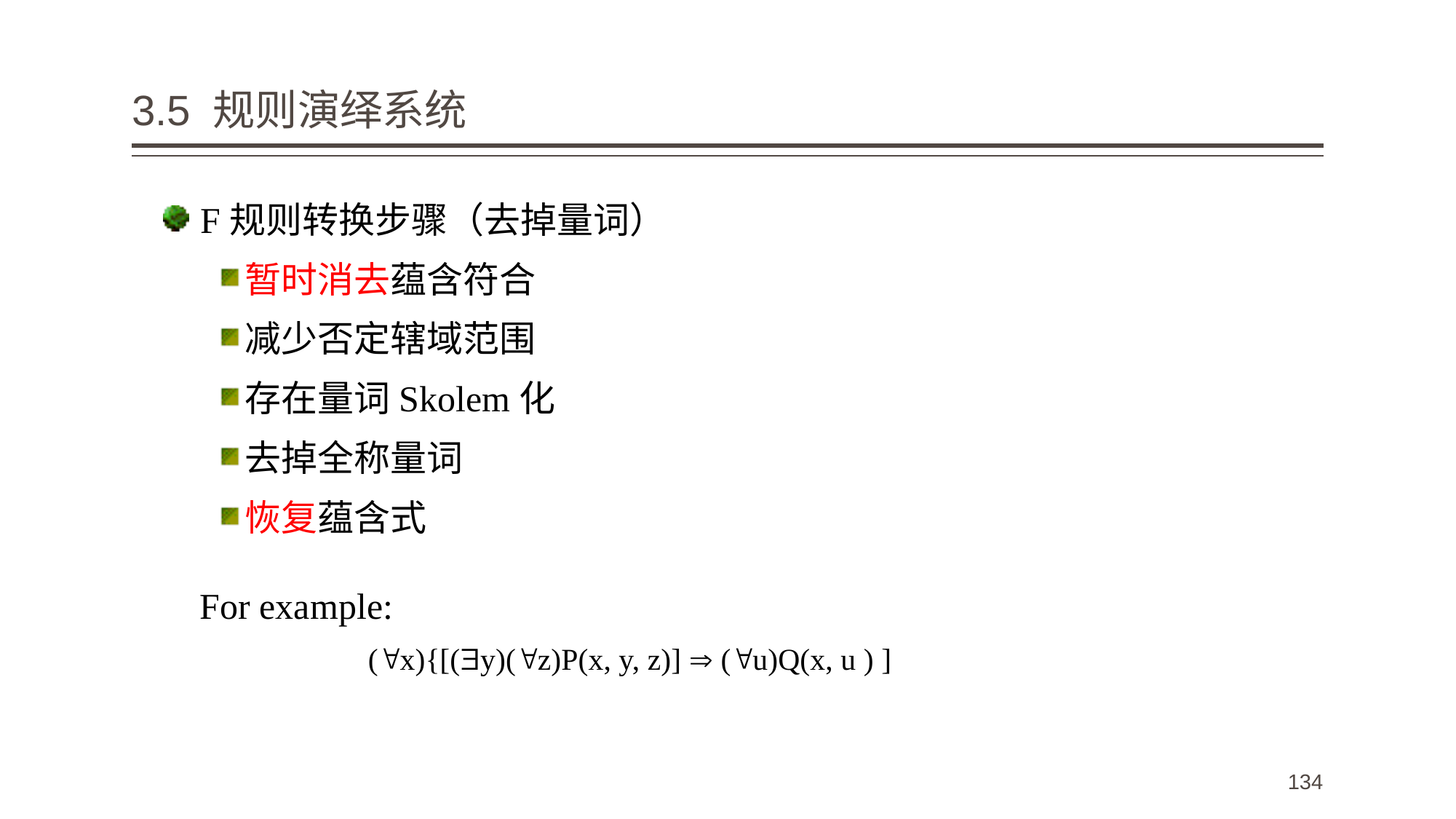

# 3.5 规则演绎系统
 F规则转换步骤（去掉量词）
暂时消去蕴含符合
减少否定辖域范围
存在量词Skolem化
去掉全称量词
恢复蕴含式
For example:
                      (∀x){[(∃y)(∀z)P(x, y, z)] ⇒ (∀u)Q(x, u ) ]
134